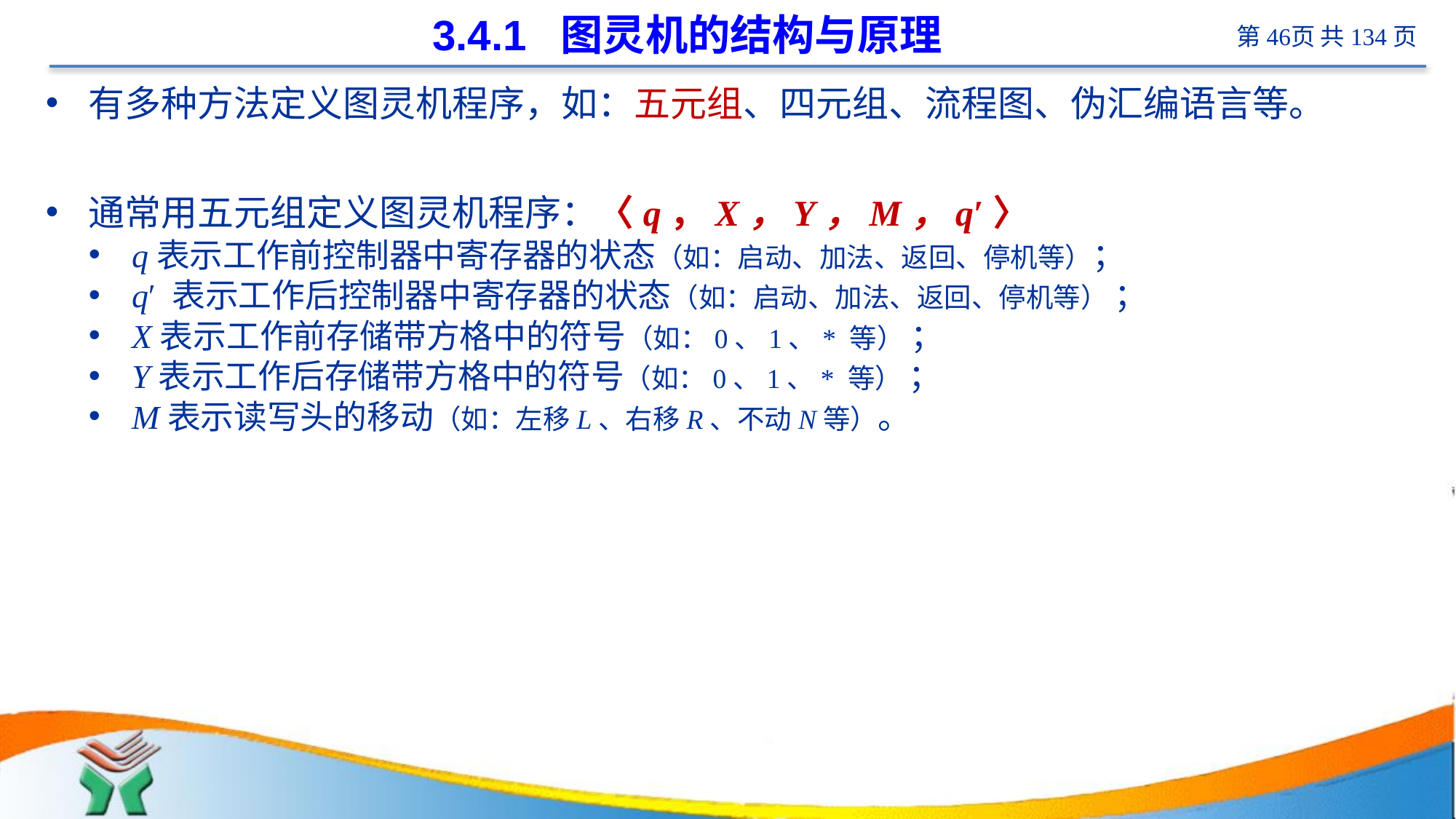

# 3.4.1  图灵机的结构与原理
有多种方法定义图灵机程序，如：五元组、四元组、流程图、伪汇编语言等。

通常用五元组定义图灵机程序：〈q，X，Y，M，q′〉
q表示工作前控制器中寄存器的状态（如：启动、加法、返回、停机等）；
q′ 表示工作后控制器中寄存器的状态（如：启动、加法、返回、停机等） ；
X表示工作前存储带方格中的符号（如：0、1、* 等） ；
Y表示工作后存储带方格中的符号（如：0、1、* 等） ；
M表示读写头的移动（如：左移L、右移R、不动N等）。